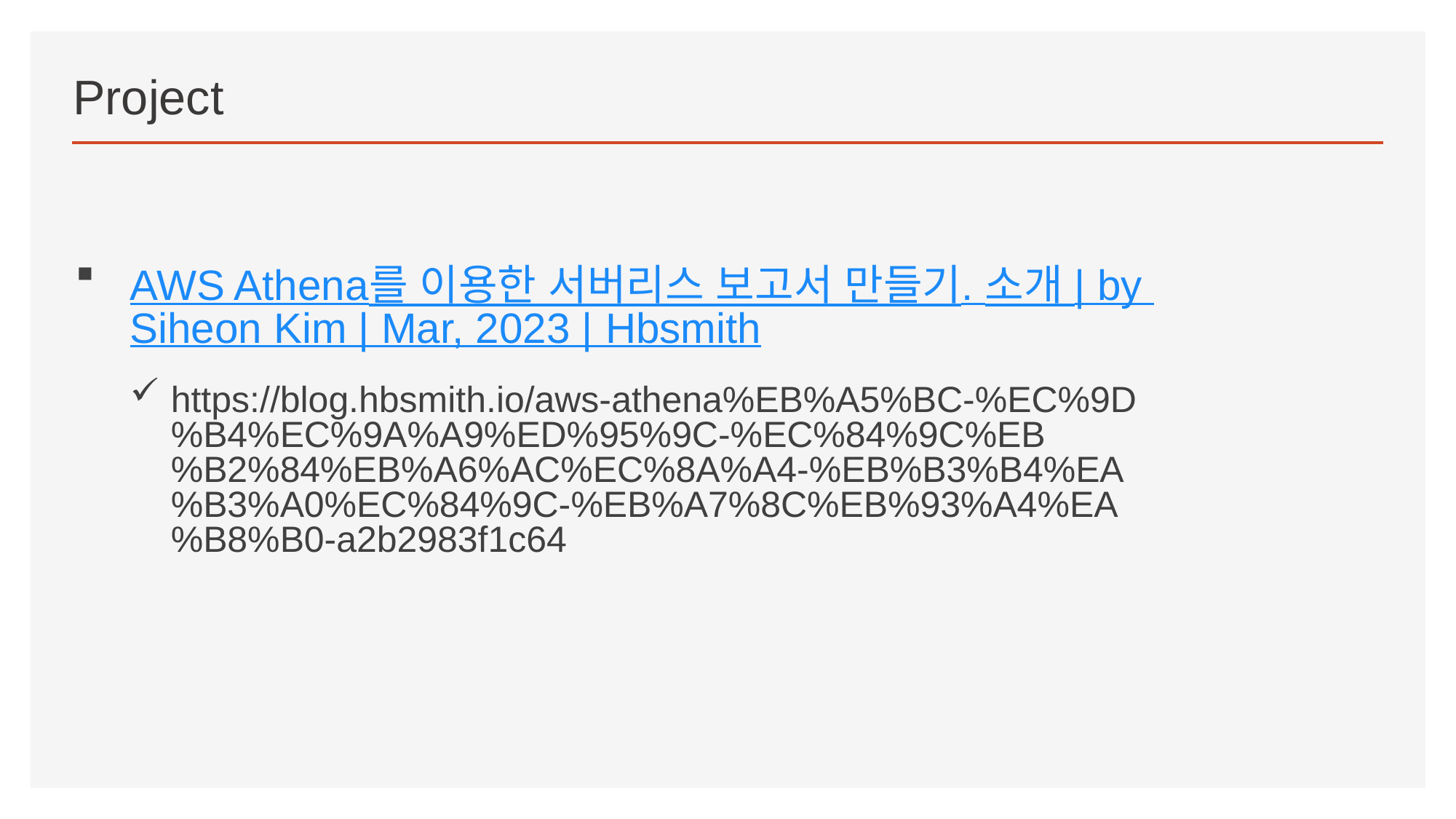

# Project

AWS Athena를 이용한 서버리스 보고서 만들기. 소개 | by Siheon Kim | Mar, 2023 | Hbsmith
https://blog.hbsmith.io/aws-athena%EB%A5%BC-%EC%9D%B4%EC%9A%A9%ED%95%9C-%EC%84%9C%EB%B2%84%EB%A6%AC%EC%8A%A4-%EB%B3%B4%EA%B3%A0%EC%84%9C-%EB%A7%8C%EB%93%A4%EA%B8%B0-a2b2983f1c64